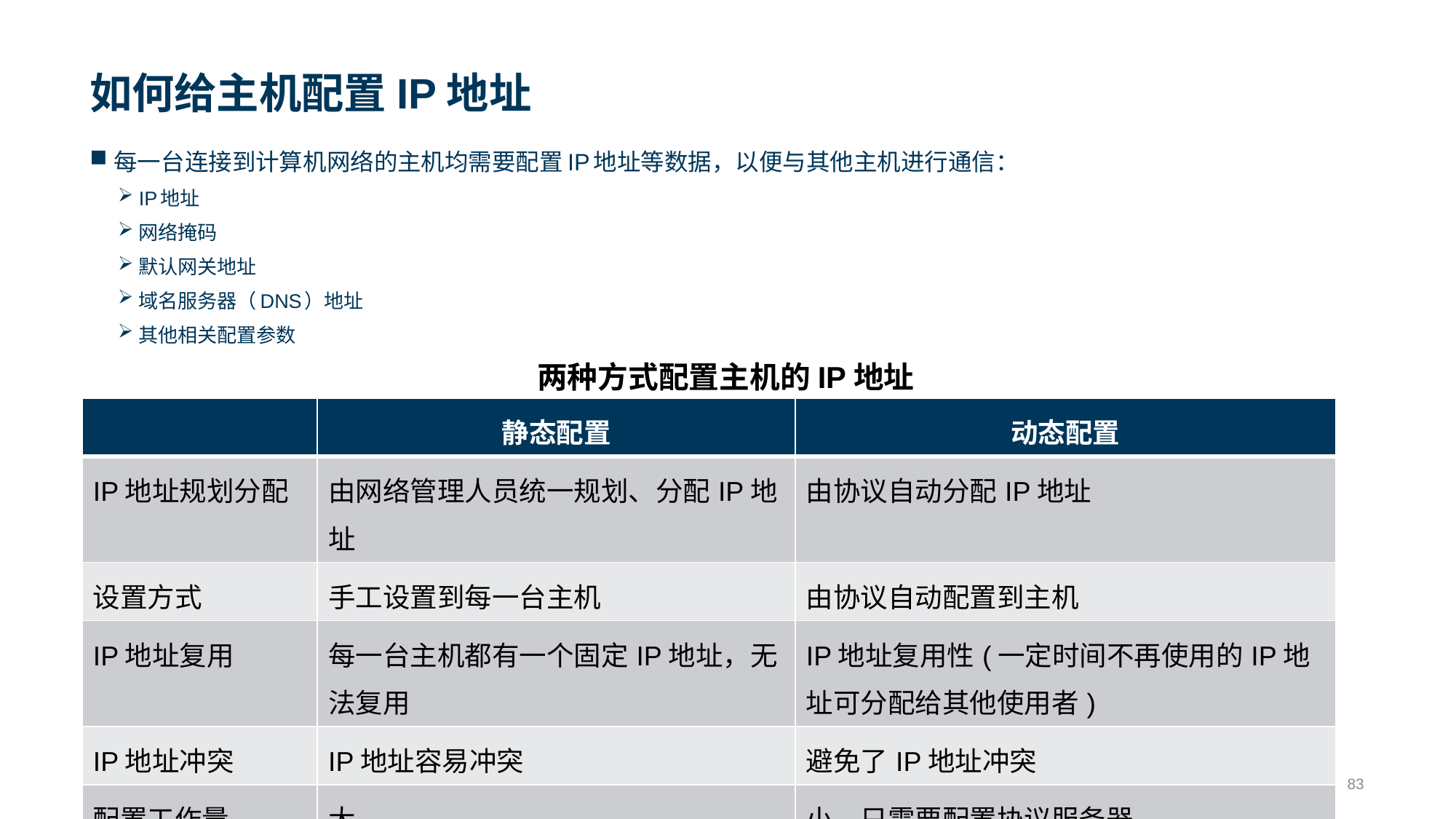

# 如何给主机配置IP地址
每一台连接到计算机网络的主机均需要配置IP地址等数据，以便与其他主机进行通信：
IP地址
网络掩码
默认网关地址
域名服务器（DNS）地址
其他相关配置参数
两种方式配置主机的IP地址
|  | 静态配置 | 动态配置 |
| --- | --- | --- |
| IP地址规划分配 | 由网络管理人员统一规划、分配IP地址 | 由协议自动分配IP地址 |
| 设置方式 | 手工设置到每一台主机 | 由协议自动配置到主机 |
| IP地址复用 | 每一台主机都有一个固定IP地址，无法复用 | IP地址复用性(一定时间不再使用的IP地址可分配给其他使用者) |
| IP地址冲突 | IP地址容易冲突 | 避免了IP地址冲突 |
| 配置工作量 | 大 | 小，只需要配置协议服务器 |

9/24/2023
83